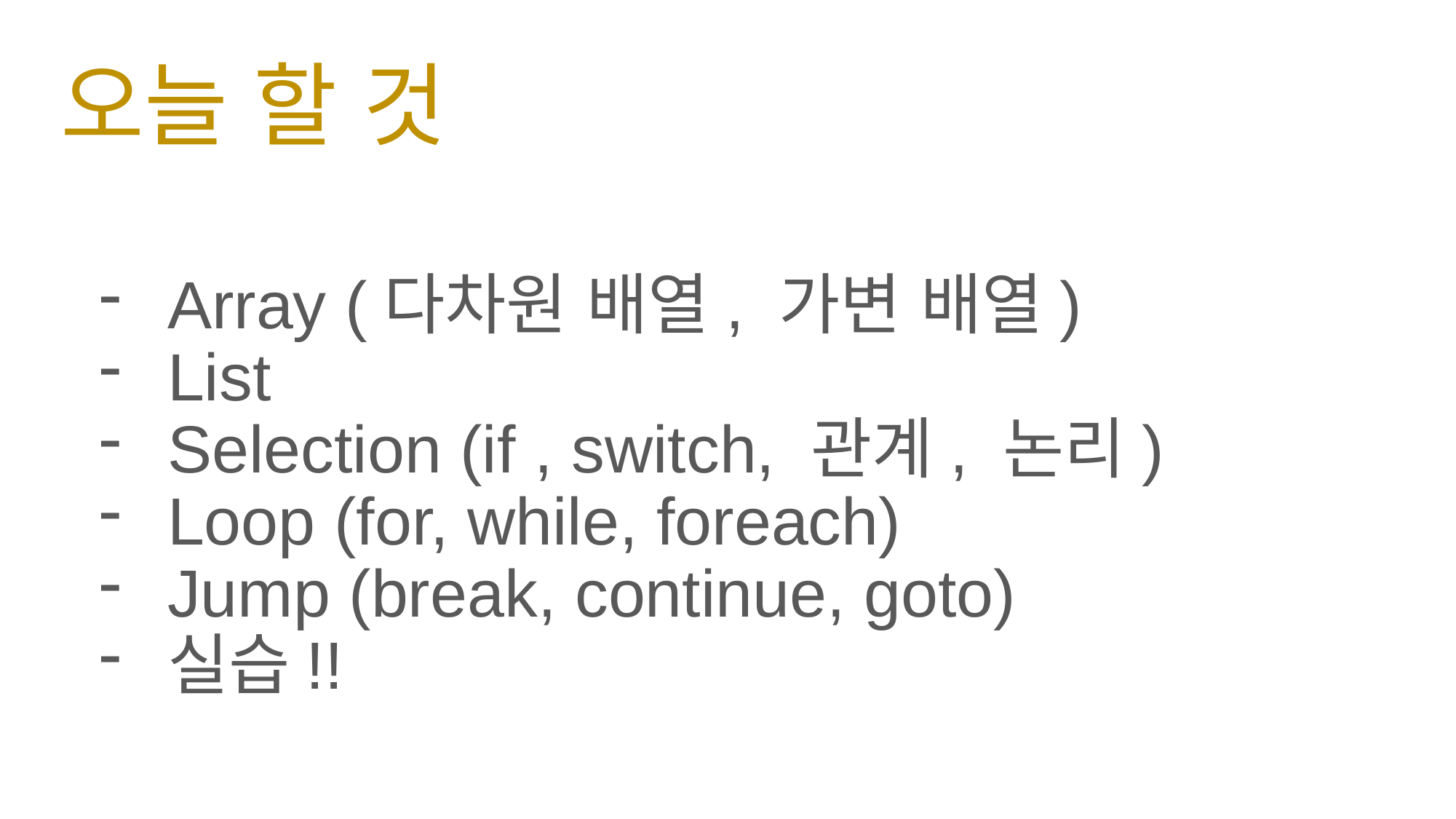

# 오늘 할 것
Array (다차원 배열, 가변 배열)
List
Selection (if , switch, 관계, 논리)
Loop (for, while, foreach)
Jump (break, continue, goto)
실습!!